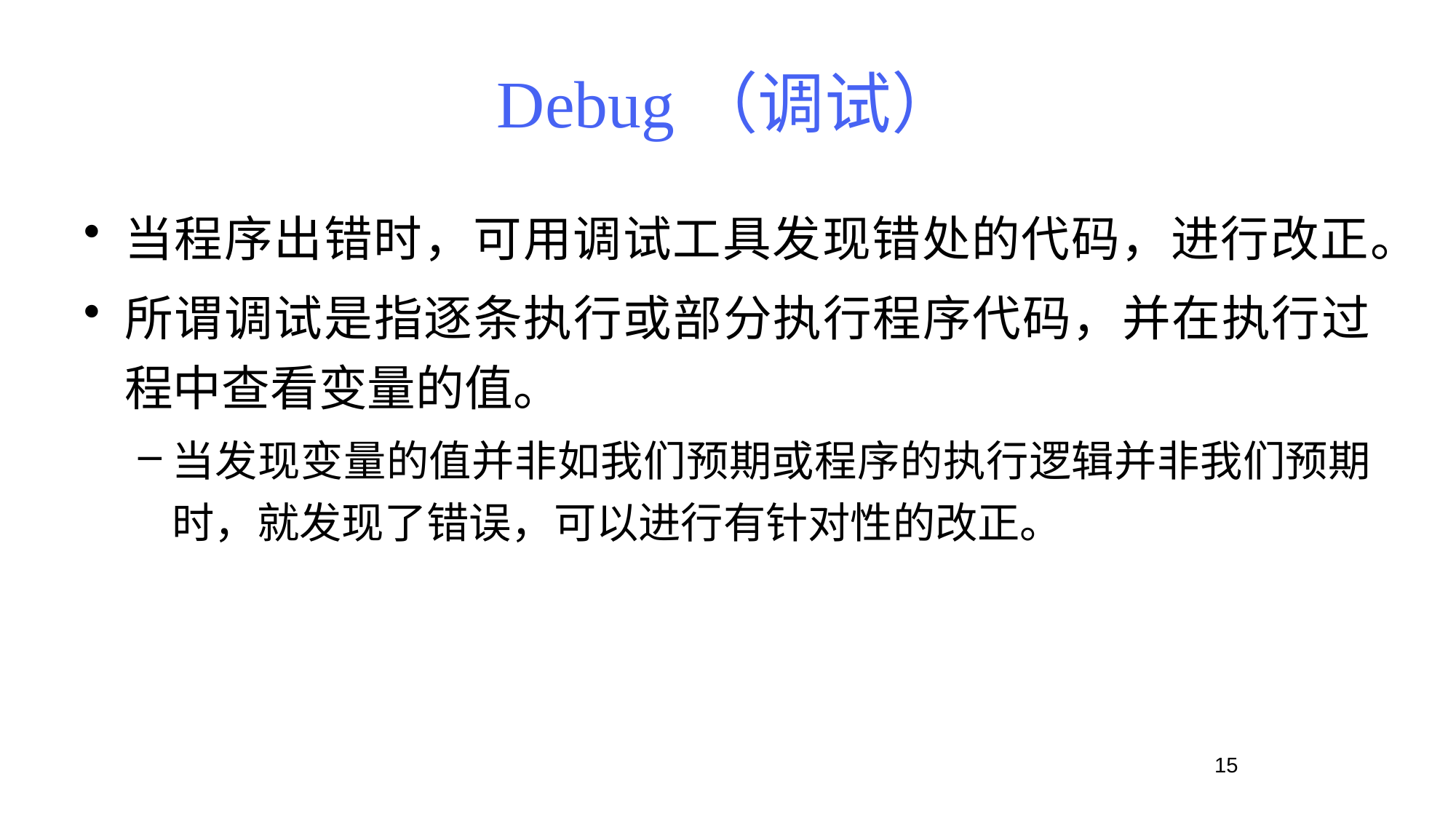

# Debug（调试）
当程序出错时，可用调试工具发现错处的代码，进行改正。
所谓调试是指逐条执行或部分执行程序代码，并在执行过程中查看变量的值。
当发现变量的值并非如我们预期或程序的执行逻辑并非我们预期时，就发现了错误，可以进行有针对性的改正。

15